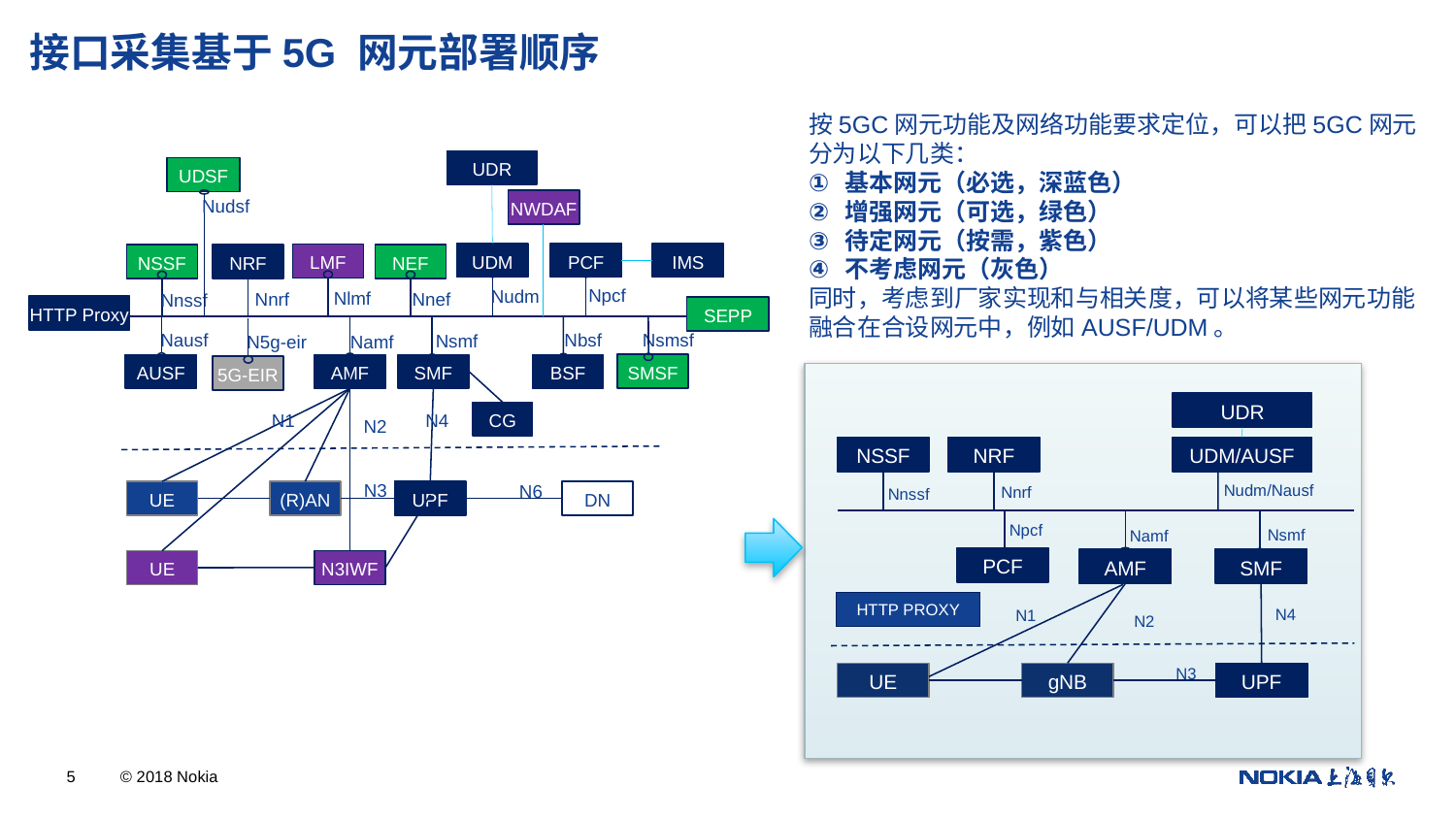

接口采集基于5G 网元部署顺序
按5GC网元功能及网络功能要求定位，可以把5GC网元分为以下几类：
基本网元（必选，深蓝色）
增强网元（可选，绿色）
待定网元（按需，紫色）
不考虑网元（灰色）
同时，考虑到厂家实现和与相关度，可以将某些网元功能融合在合设网元中，例如AUSF/UDM。

UDR
UDSF

Nudsf
NWDAF
UDM
PCF
IMS
LMF

Nlmf
NEF

Nnef
NSSF
NRF

Nnrf

Npcf
Nudm
Nnssf
HTTP Proxy
SEPP

Nausf
AUSF

Namf
AMF

Nsmf
SMF

N5g-eir
Nsmsf
Nbsf

SMSF
BSF
5G-EIR
N3IWF
UE
CG
N4
N1
N2
N3
N6
UE
(R)AN
UPF
DN

UDR
NSSF
NRF

Nnrf
UDM/AUSF

Nudm/Nausf
Nnssf

Namf
AMF
Npcf

Nsmf

SMF
PCF
HTTP PROXY
N4
N1
N2
N3
UE
gNB
UPF